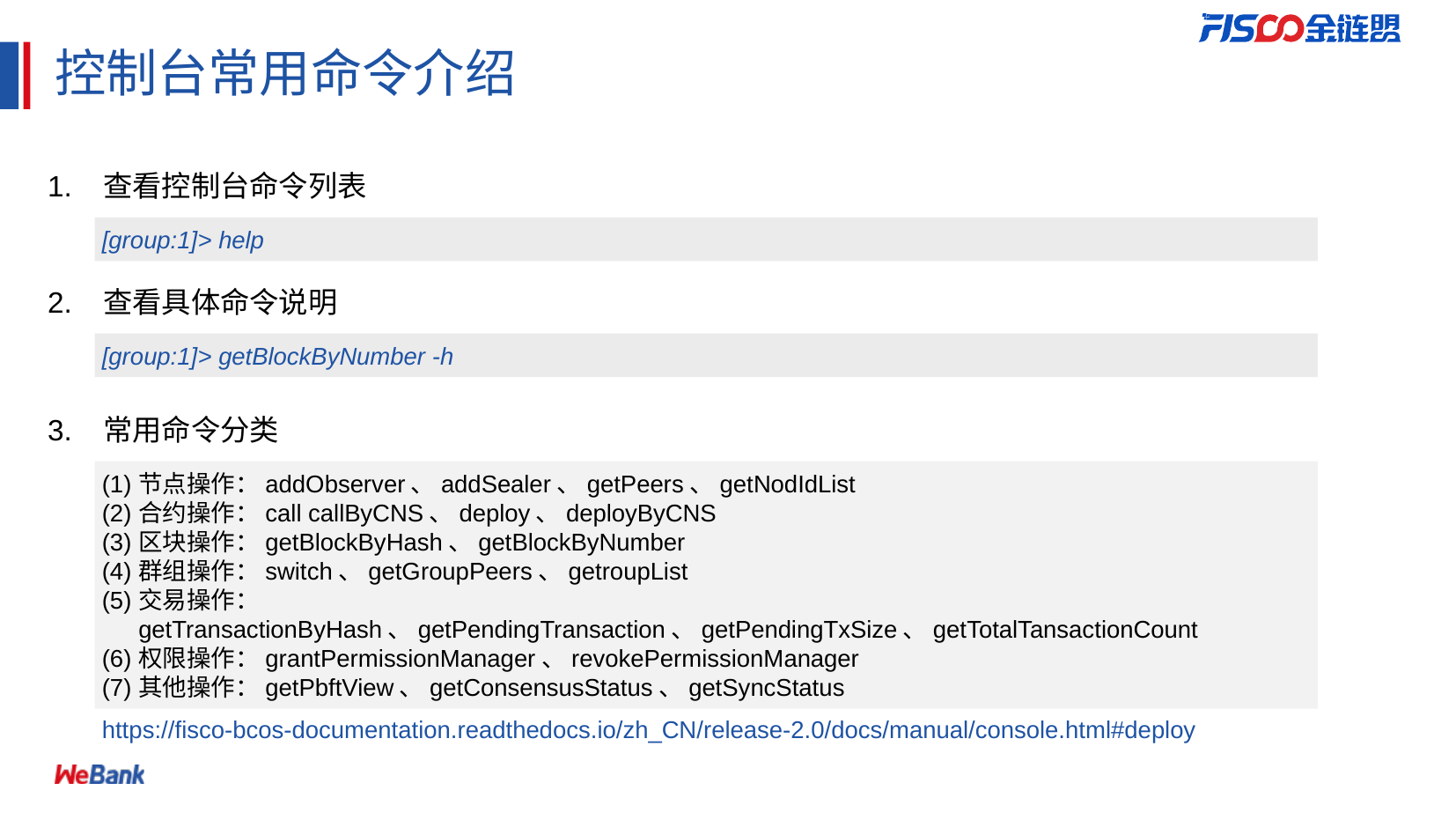

# 控制台常用命令介绍
1.   查看控制台命令列表
[group:1]> help
2.   查看具体命令说明
[group:1]> getBlockByNumber -h
3.   常用命令分类

节点操作：addObserver、addSealer、getPeers、getNodIdList
合约操作：call callByCNS、deploy、deployByCNS
区块操作：getBlockByHash、getBlockByNumber
群组操作：switch、getGroupPeers、getroupList
交易操作：getTransactionByHash、getPendingTransaction、getPendingTxSize、getTotalTansactionCount
权限操作：grantPermissionManager、revokePermissionManager
其他操作：getPbftView、getConsensusStatus、getSyncStatus
https://fisco-bcos-documentation.readthedocs.io/zh_CN/release-2.0/docs/manual/console.html#deploy